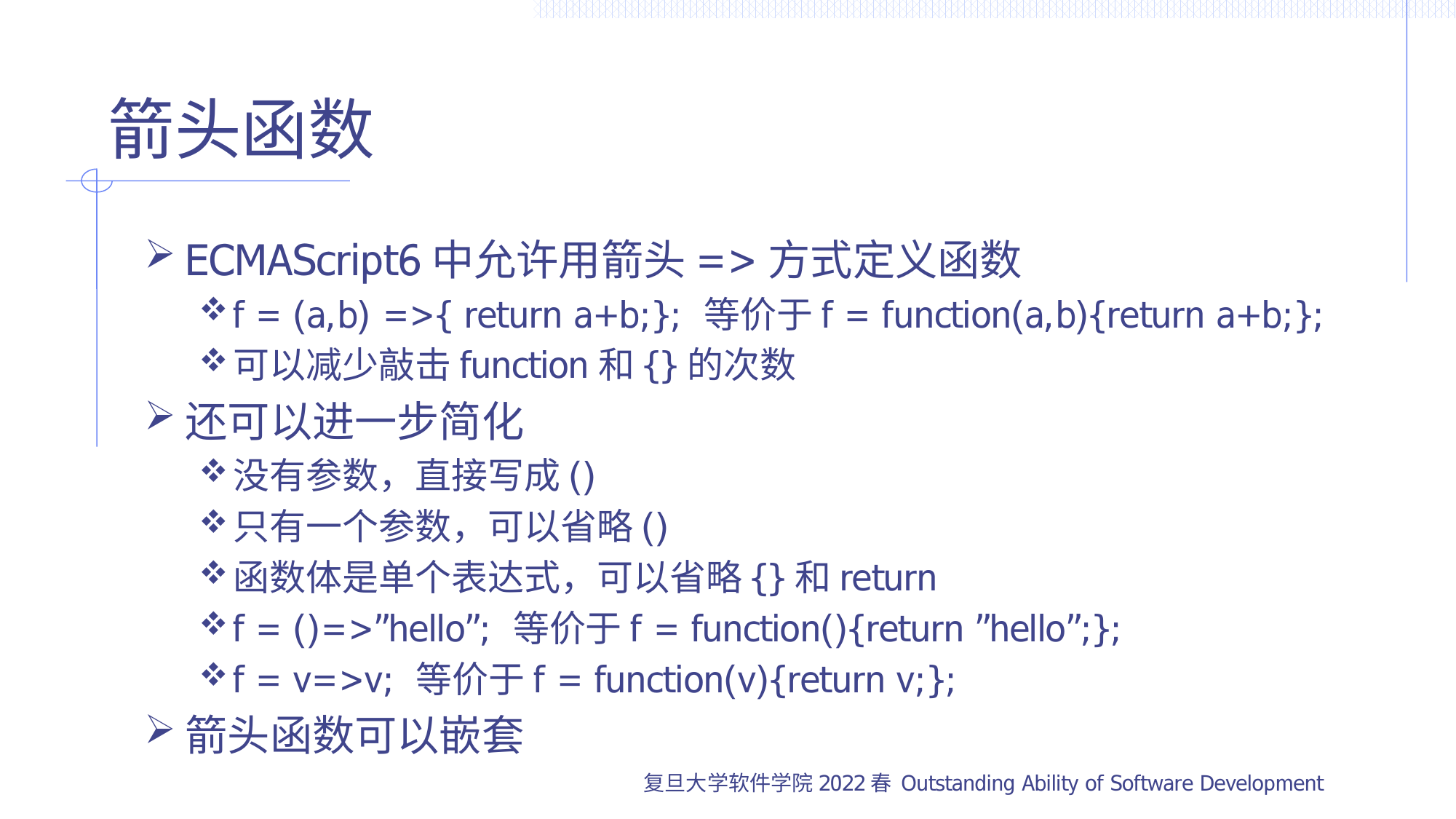

# 箭头函数
ECMAScript6中允许用箭头=>方式定义函数
f = (a,b) =>{ return a+b;}; 等价于f = function(a,b){return a+b;};
可以减少敲击function和{}的次数
还可以进一步简化
没有参数，直接写成()
只有一个参数，可以省略()
函数体是单个表达式，可以省略{}和return
f = ()=>”hello”; 等价于f = function(){return ”hello”;};
f = v=>v; 等价于f = function(v){return v;};
箭头函数可以嵌套